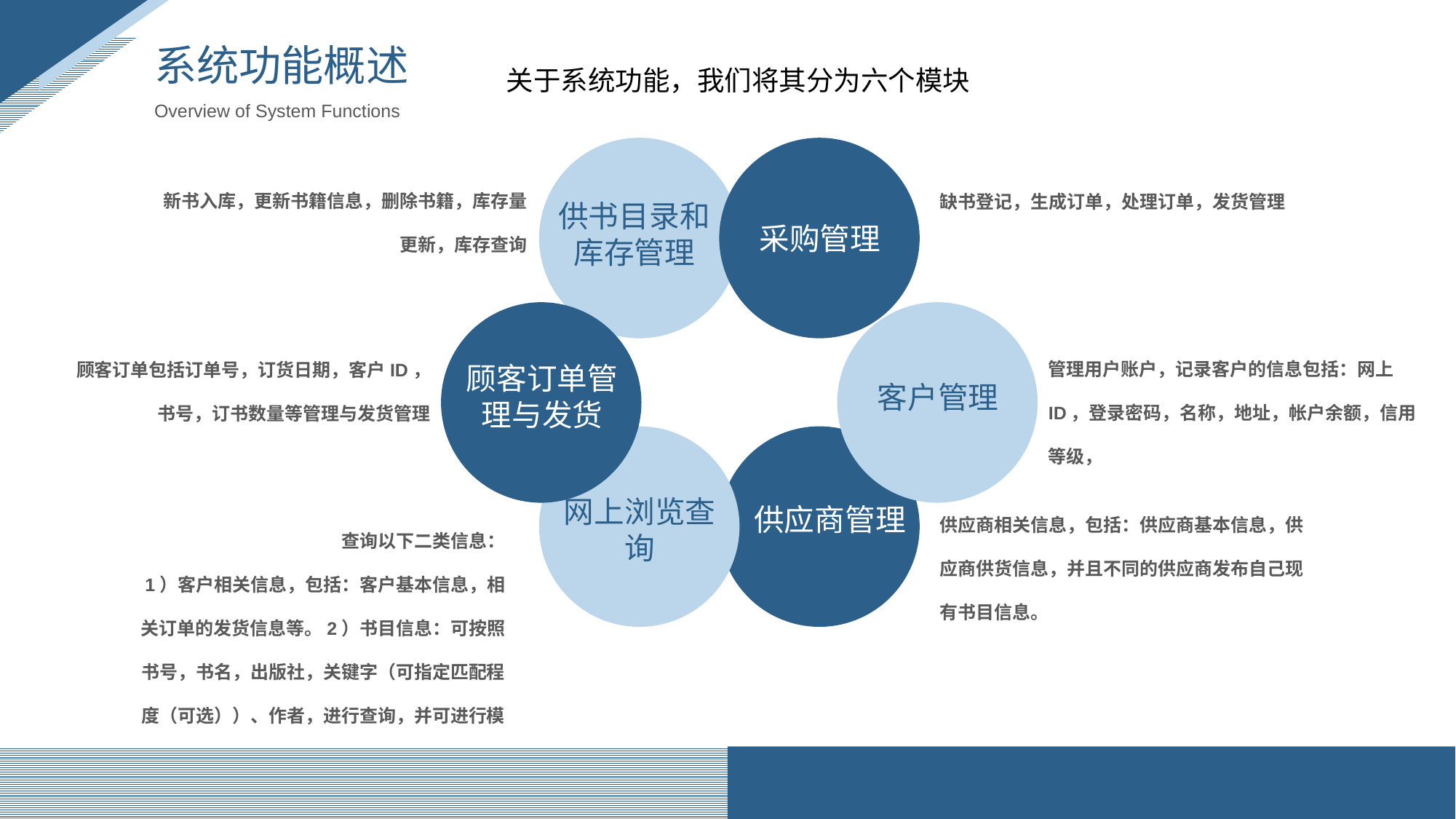

系统功能概述
关于系统功能，我们将其分为六个模块
Overview of System Functions

新书入库，更新书籍信息，删除书籍，库存量更新，库存查询
缺书登记，生成订单，处理订单，发货管理
供书目录和库存管理
采购管理

管理用户账户，记录客户的信息包括：网上ID，登录密码，名称，地址，帐户余额，信用等级，
顾客订单包括订单号，订货日期，客户ID，书号，订书数量等管理与发货管理
顾客订单管理与发货
客户管理
请添加标题

供应商相关信息，包括：供应商基本信息，供应商供货信息，并且不同的供应商发布自己现有书目信息。
网上浏览查询
供应商管理
查询以下二类信息：
1）客户相关信息，包括：客户基本信息，相关订单的发货信息等。2）书目信息：可按照书号，书名，出版社，关键字（可指定匹配程度（可选））、作者，进行查询，并可进行模糊查询（可选）。